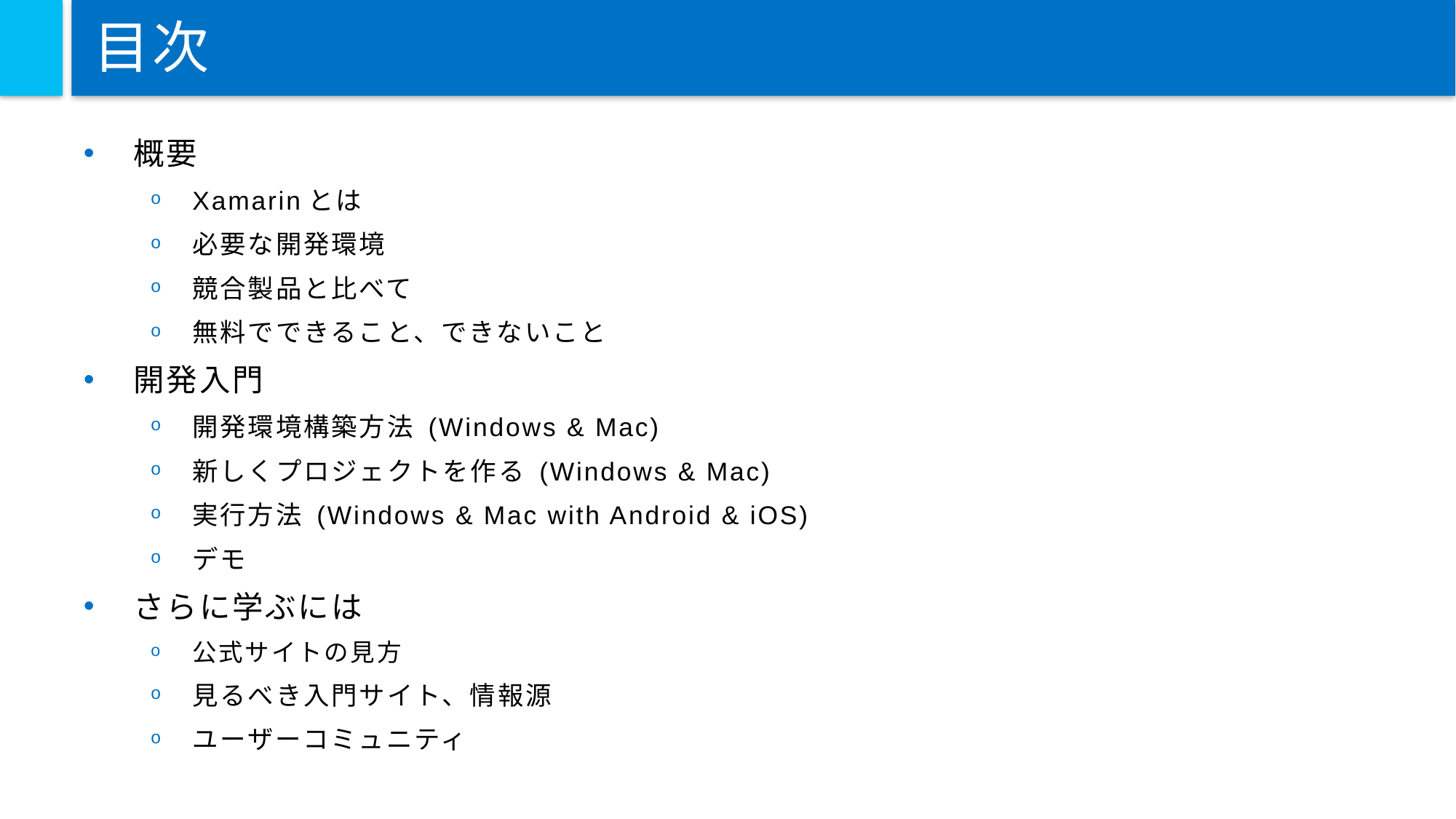

# 目次
概要
Xamarinとは
必要な開発環境
競合製品と比べて
無料でできること、できないこと
開発入門
開発環境構築方法 (Windows & Mac)
新しくプロジェクトを作る (Windows & Mac)
実行方法 (Windows & Mac with Android & iOS)
デモ
さらに学ぶには
公式サイトの見方
見るべき入門サイト、情報源
ユーザーコミュニティ